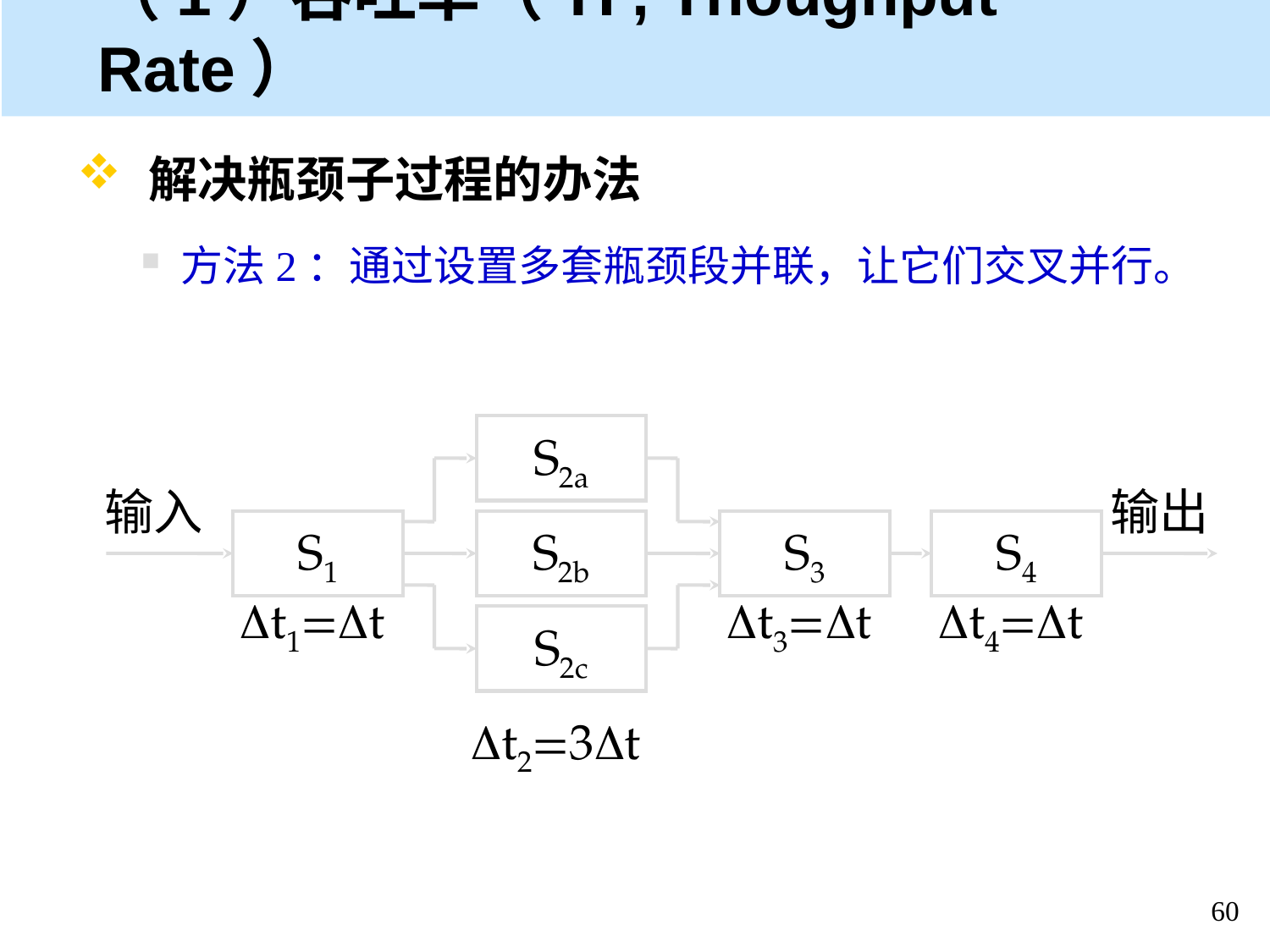

（1）吞吐率（TP, Thoughput Rate）
 解决瓶颈子过程的办法
方法2：通过设置多套瓶颈段并联，让它们交叉并行。

S2a

输入
输出
S1
S2b
S3
S4

Δt1=Δt

Δt3=Δt
Δt4=Δt
S2c

Δt2=3Δt